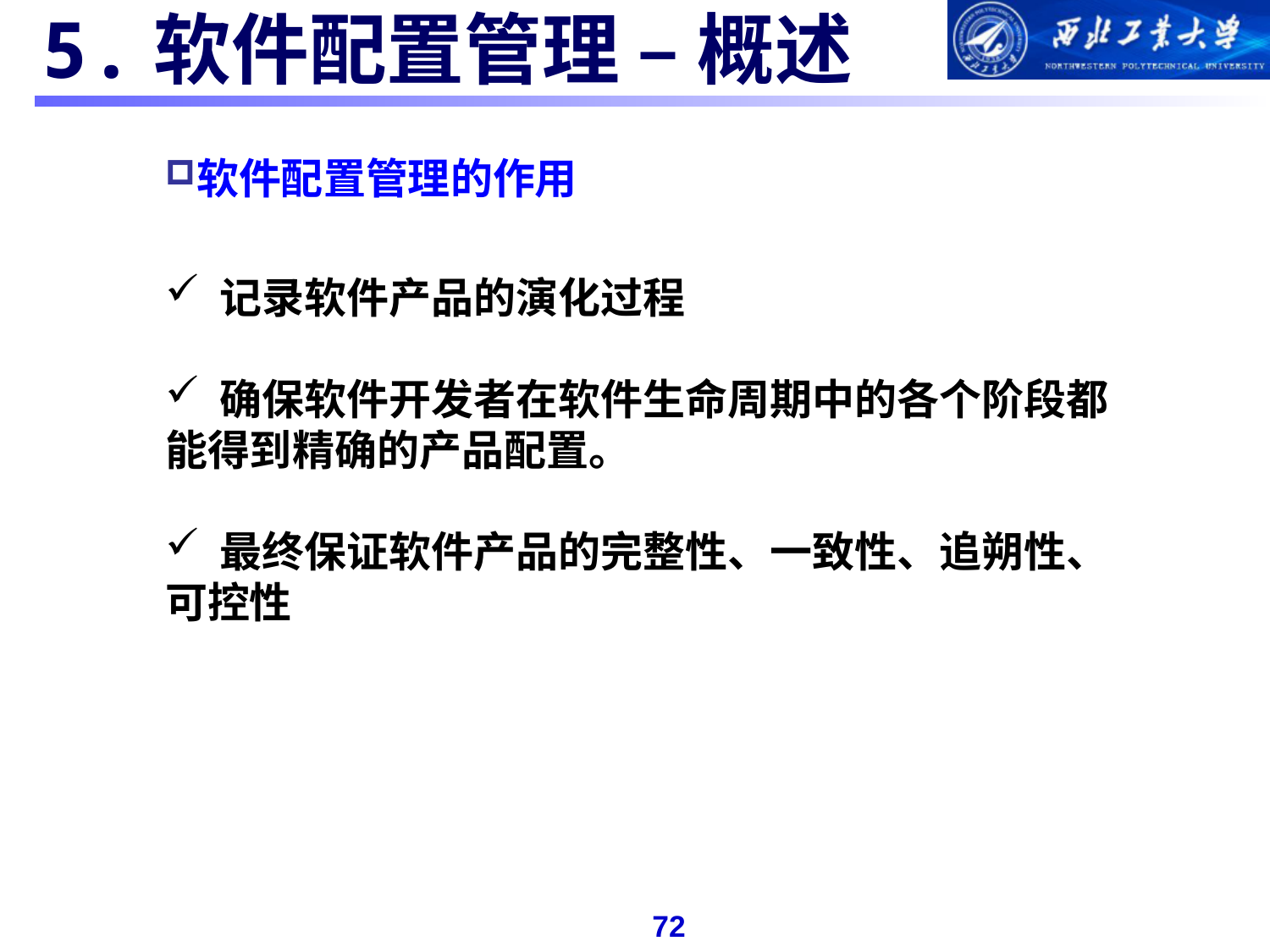

#
5.软件配置管理 – 概述
软件配置管理的作用

 记录软件产品的演化过程

 确保软件开发者在软件生命周期中的各个阶段都 能得到精确的产品配置。

 最终保证软件产品的完整性、一致性、追朔性、可控性